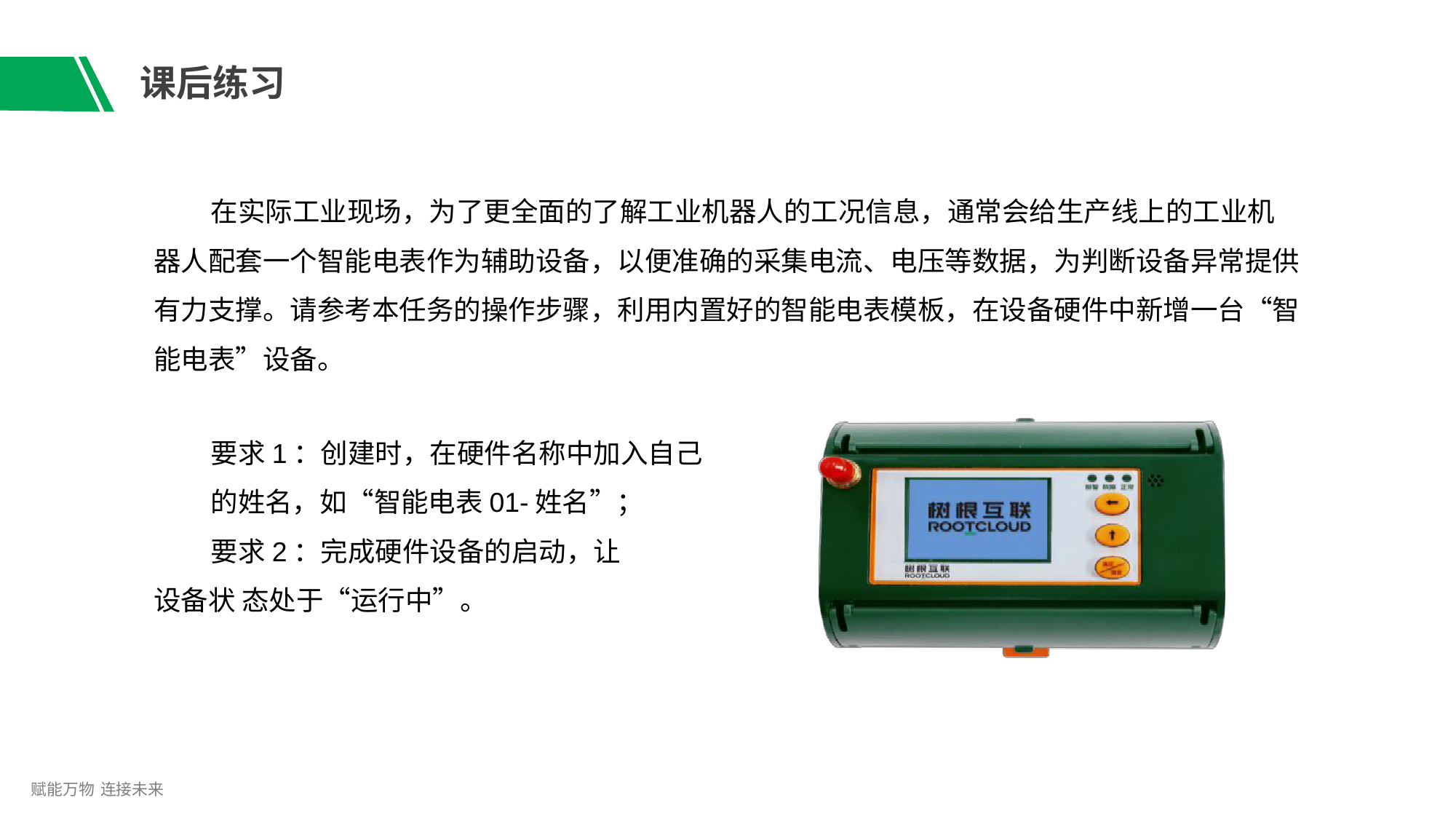

# 课后练习
在实际工业现场，为了更全面的了解工业机器人的工况信息，通常会给生产线上的工业机 器人配套一个智能电表作为辅助设备，以便准确的采集电流、电压等数据，为判断设备异常提供 有力支撑。请参考本任务的操作步骤，利用内置好的智能电表模板，在设备硬件中新增一台“智 能电表”设备。

要求1：创建时，在硬件名称中加入自己
的姓名，如“智能电表01-姓名”；
要求2：完成硬件设备的启动，让设备状 态处于“运行中”。

赋能万物 连接未来